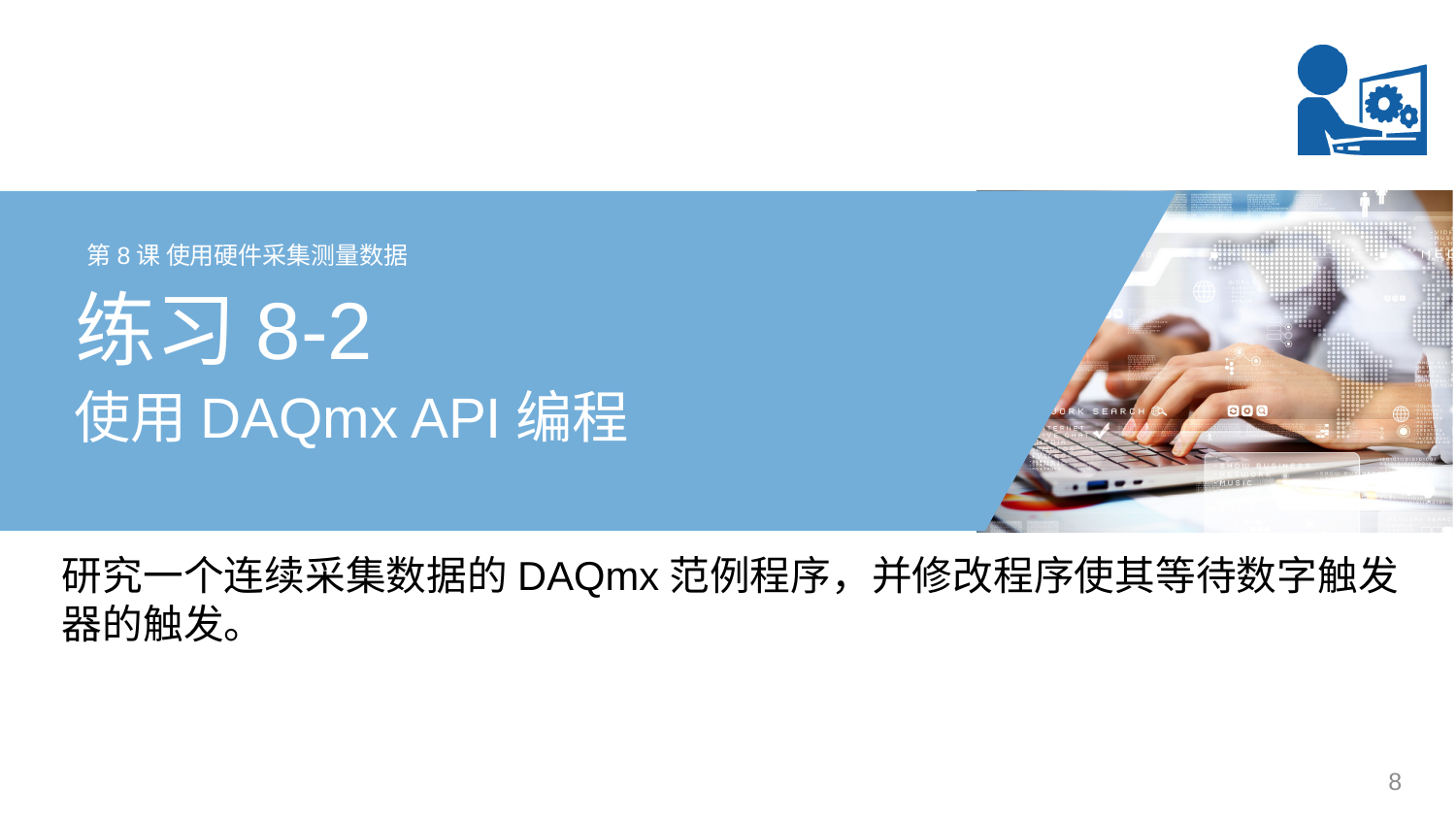

练习8-2
使用DAQmx API编程
研究一个连续采集数据的DAQmx范例程序，并修改程序使其等待数字触发器的触发。
8